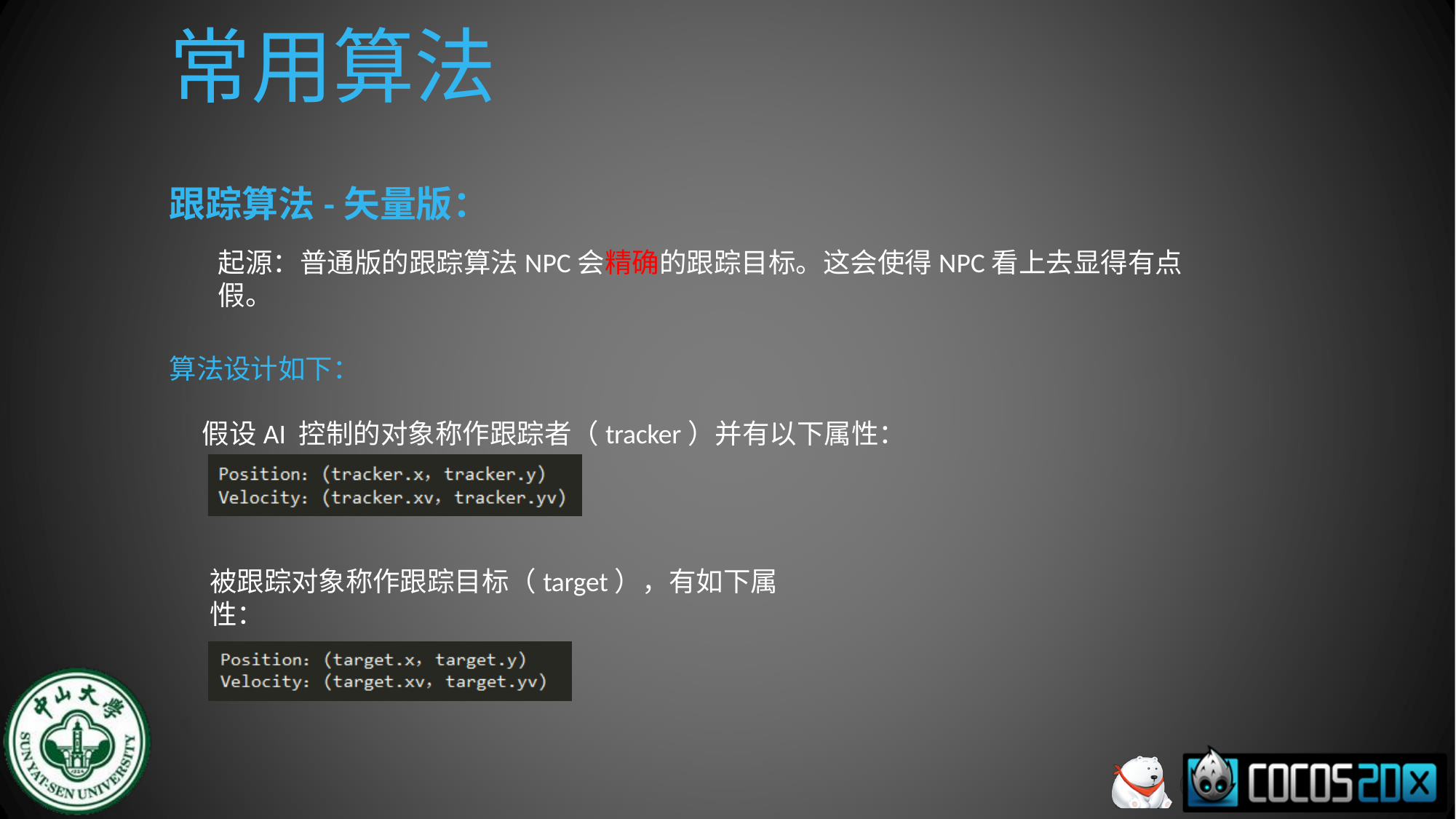

# 常用算法
跟踪算法-矢量版：
起源：普通版的跟踪算法NPC会精确的跟踪目标。这会使得NPC看上去显得有点假。

算法设计如下：

假设AI 控制的对象称作跟踪者（tracker）并有以下属性：

被跟踪对象称作跟踪目标（target），有如下属性：